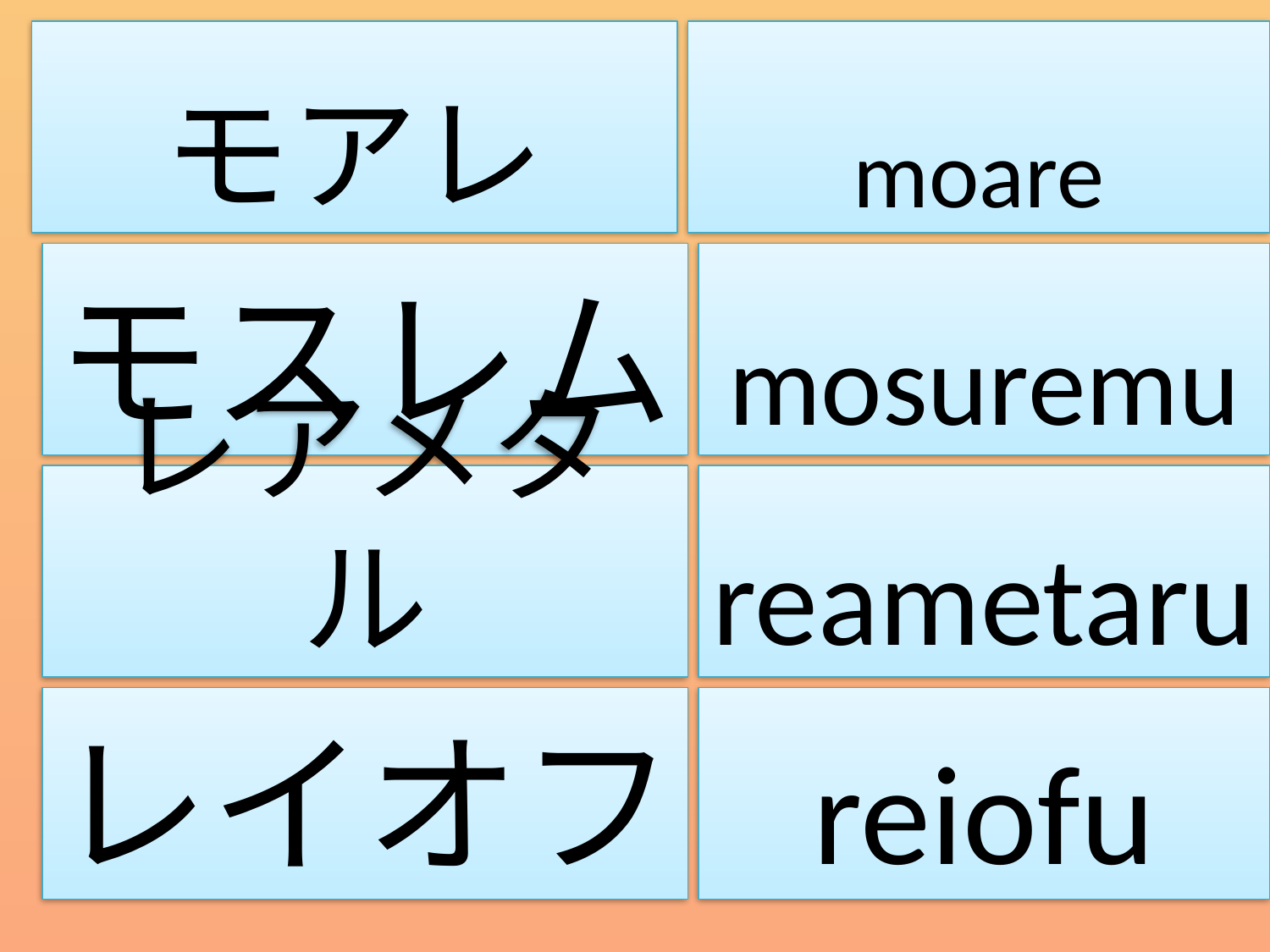

モアレ
moare
モスレム
mosuremu
レアメタル
reametaru
レイオフ
reiofu